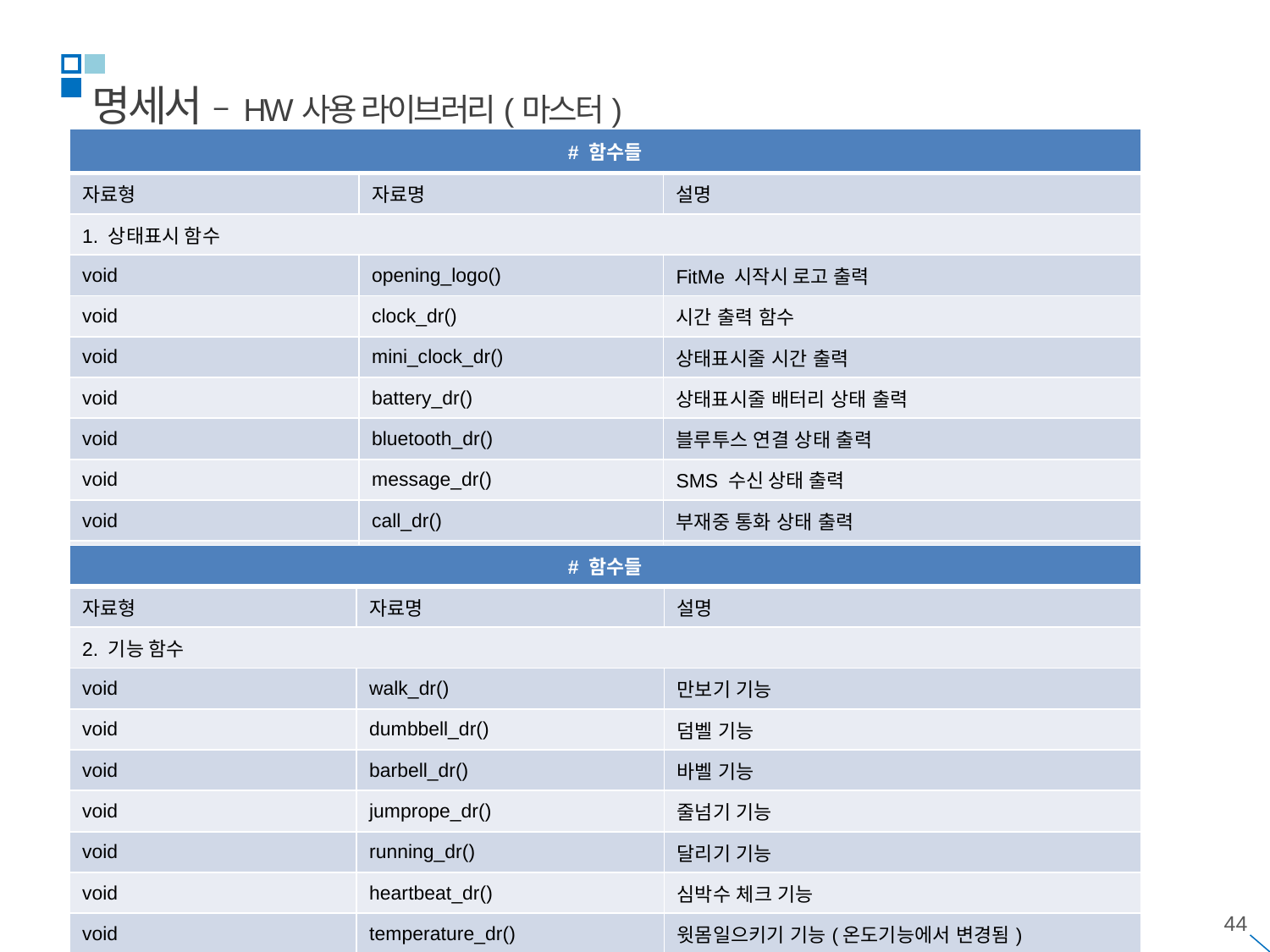

명세서 – HW사용 라이브러리(마스터)
| # 함수들 |  |  |
| --- | --- | --- |
| 자료형 | 자료명 | 설명 |
| 1. 상태표시 함수 |  |  |
| void | opening\_logo() | FitMe 시작시 로고 출력 |
| void | clock\_dr() | 시간 출력 함수 |
| void | mini\_clock\_dr() | 상태표시줄 시간 출력 |
| void | battery\_dr() | 상태표시줄 배터리 상태 출력 |
| void | bluetooth\_dr() | 블루투스 연결 상태 출력 |
| void | message\_dr() | SMS 수신 상태 출력 |
| void | call\_dr() | 부재중 통화 상태 출력 |
| void | kakao\_dr() | 카카오톡 수신 상태 출력 |
| # 함수들 |  |  |
| --- | --- | --- |
| 자료형 | 자료명 | 설명 |
| 2. 기능 함수 |  |  |
| void | walk\_dr() | 만보기 기능 |
| void | dumbbell\_dr() | 덤벨 기능 |
| void | barbell\_dr() | 바벨 기능 |
| void | jumprope\_dr() | 줄넘기 기능 |
| void | running\_dr() | 달리기 기능 |
| void | heartbeat\_dr() | 심박수 체크 기능 |
| void | temperature\_dr() | 윗몸일으키기 기능(온도기능에서 변경됨) |
| void | sleep\_dr() | 수면체크 기능 |